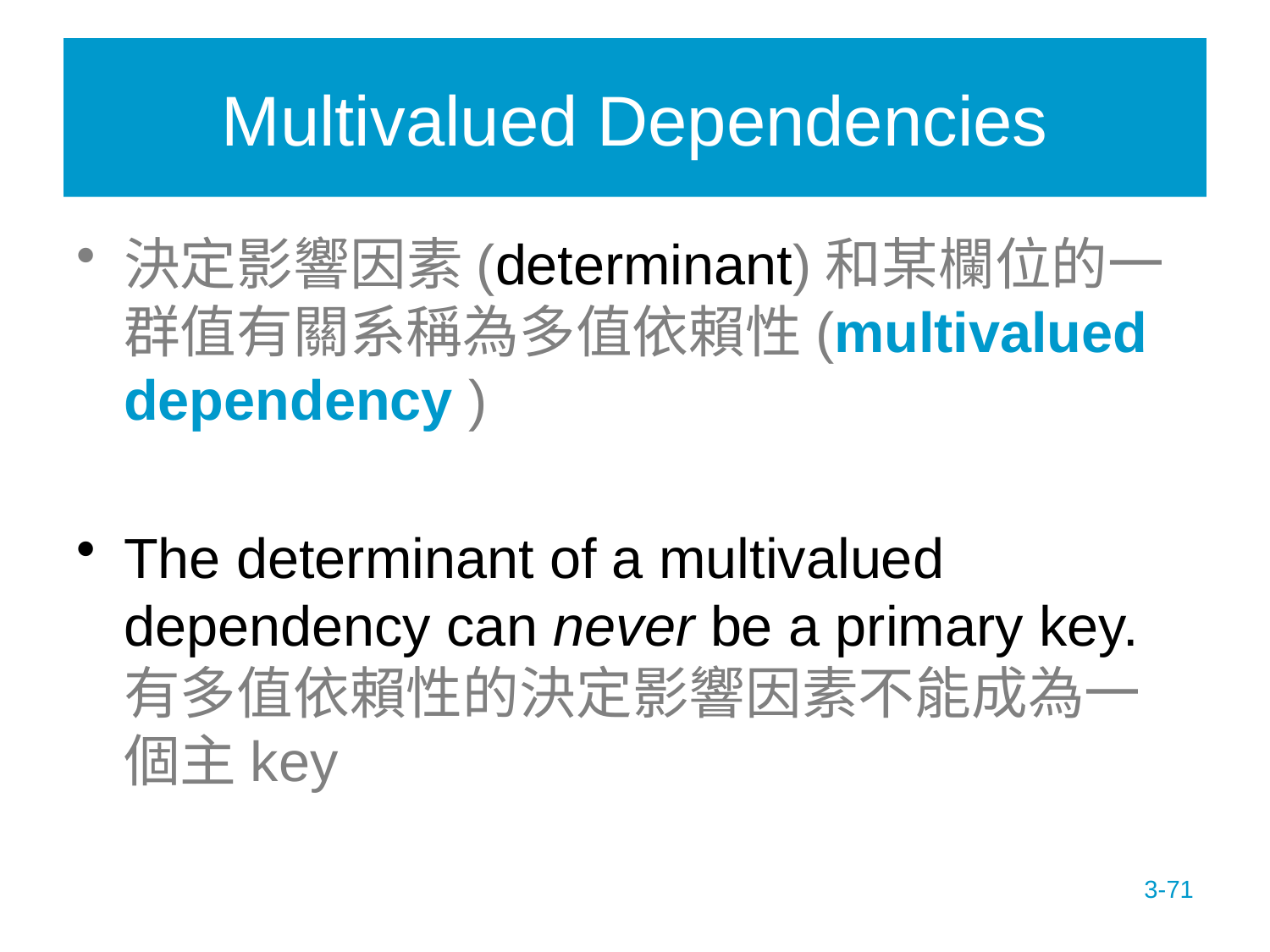

# Multivalued Dependencies
決定影響因素(determinant)和某欄位的一群值有關系稱為多值依賴性(multivalued dependency )

The determinant of a multivalued dependency can never be a primary key.有多值依賴性的決定影響因素不能成為一個主key
3-71